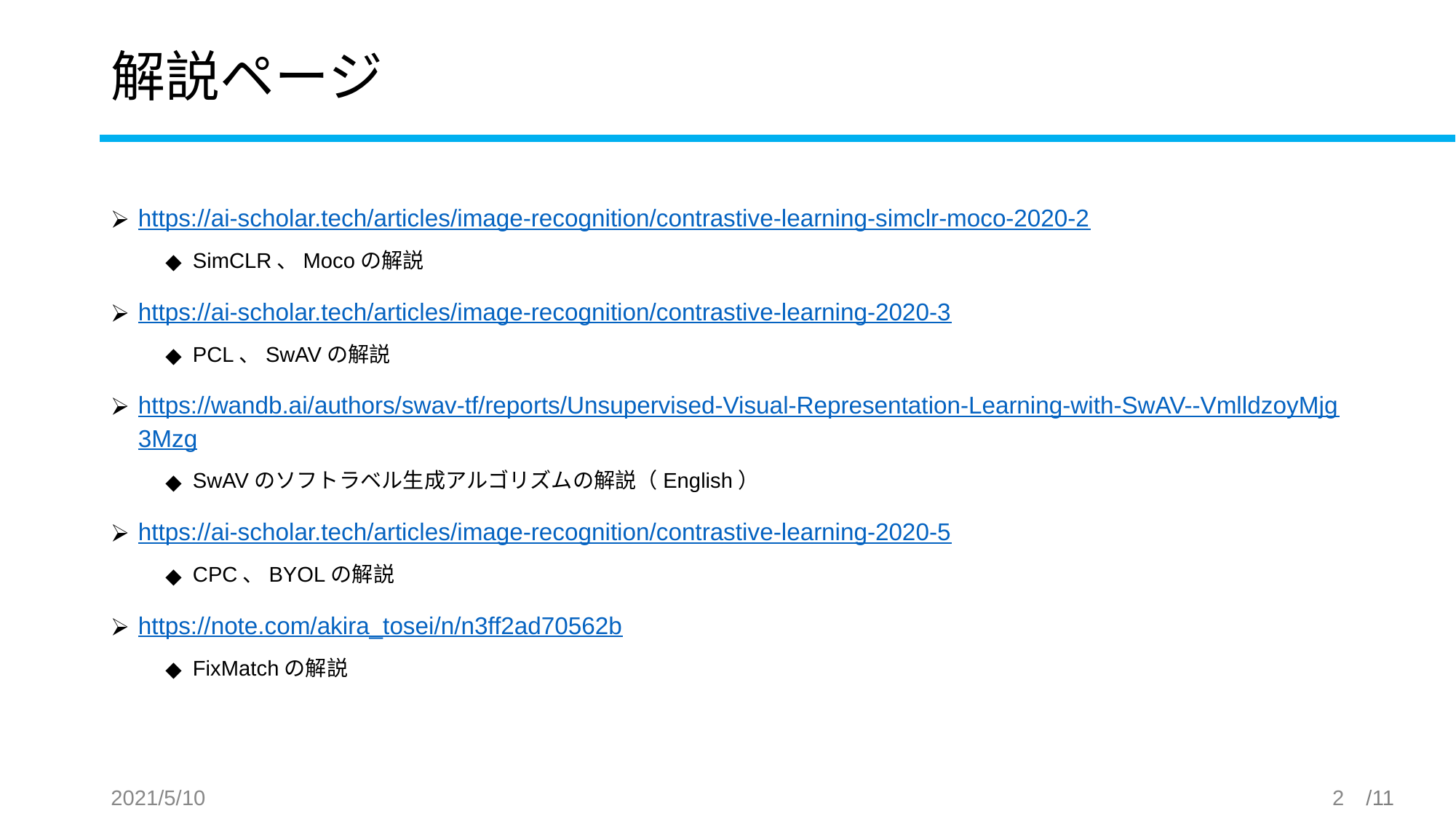

# 解説ページ
https://ai-scholar.tech/articles/image-recognition/contrastive-learning-simclr-moco-2020-2
SimCLR、Mocoの解説
https://ai-scholar.tech/articles/image-recognition/contrastive-learning-2020-3
PCL、SwAVの解説
https://wandb.ai/authors/swav-tf/reports/Unsupervised-Visual-Representation-Learning-with-SwAV--VmlldzoyMjg3Mzg
SwAVのソフトラベル生成アルゴリズムの解説（English）
https://ai-scholar.tech/articles/image-recognition/contrastive-learning-2020-5
CPC、BYOLの解説
https://note.com/akira_tosei/n/n3ff2ad70562b
FixMatchの解説

2021/5/10
2